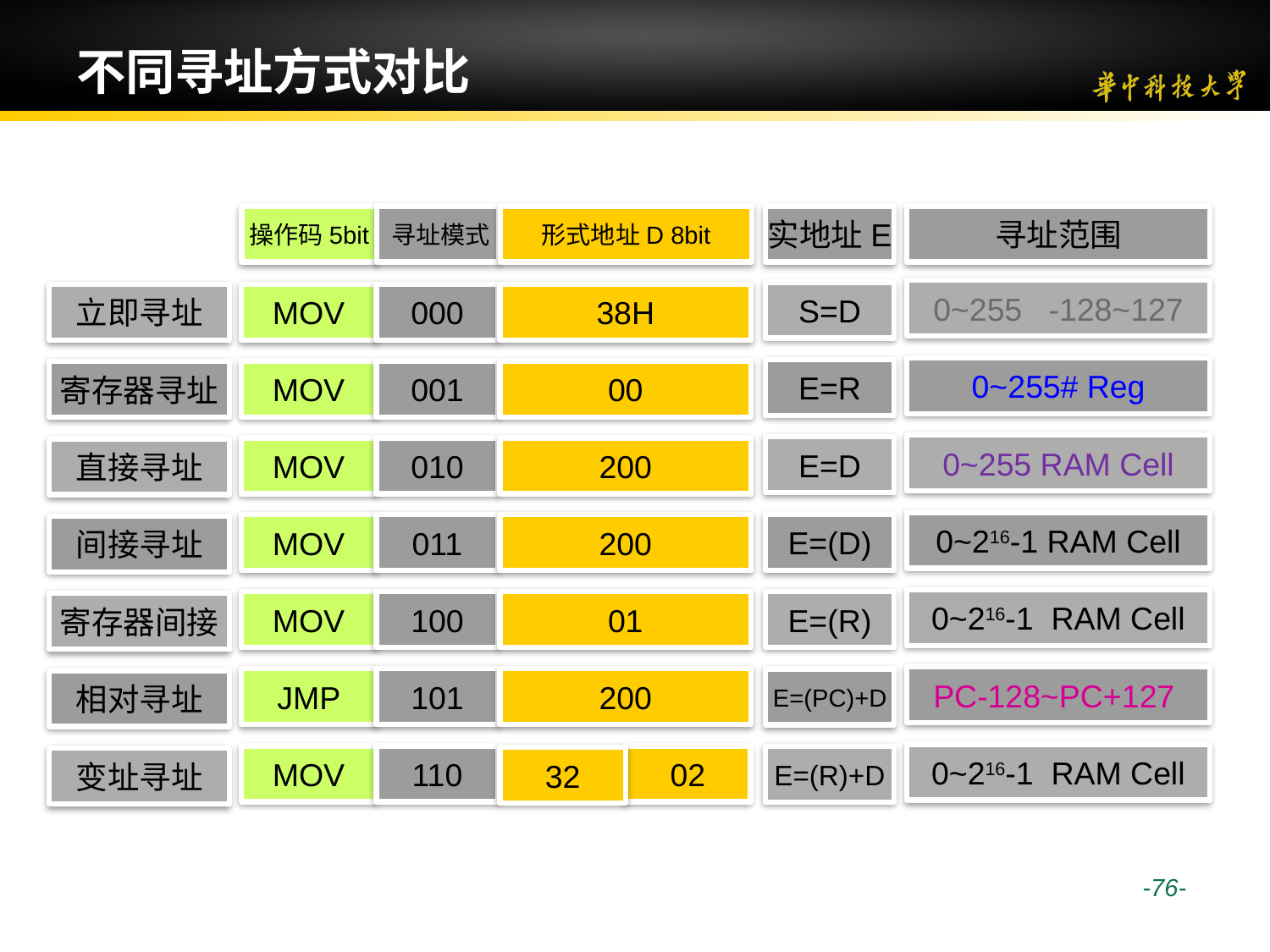

# 不同寻址方式对比
操作码5bit
  寻址模式
形式地址D 8bit
实地址E
寻址范围
0~255   -128~127
S=D
立即寻址
MOV
  000
38H
0~255# Reg
E=R
MOV
  001
00
寄存器寻址
0~255 RAM Cell
E=D
MOV
  010
200
直接寻址
0~216-1 RAM Cell
E=(D)
MOV
  011
200
间接寻址
0~216-1  RAM Cell
E=(R)
MOV
  100
01
寄存器间接
PC-128~PC+127
JMP
  101
200
E=(PC)+D
相对寻址
0~216-1  RAM Cell
02
MOV
  110
32
E=(R)+D
变址寻址
 -76-